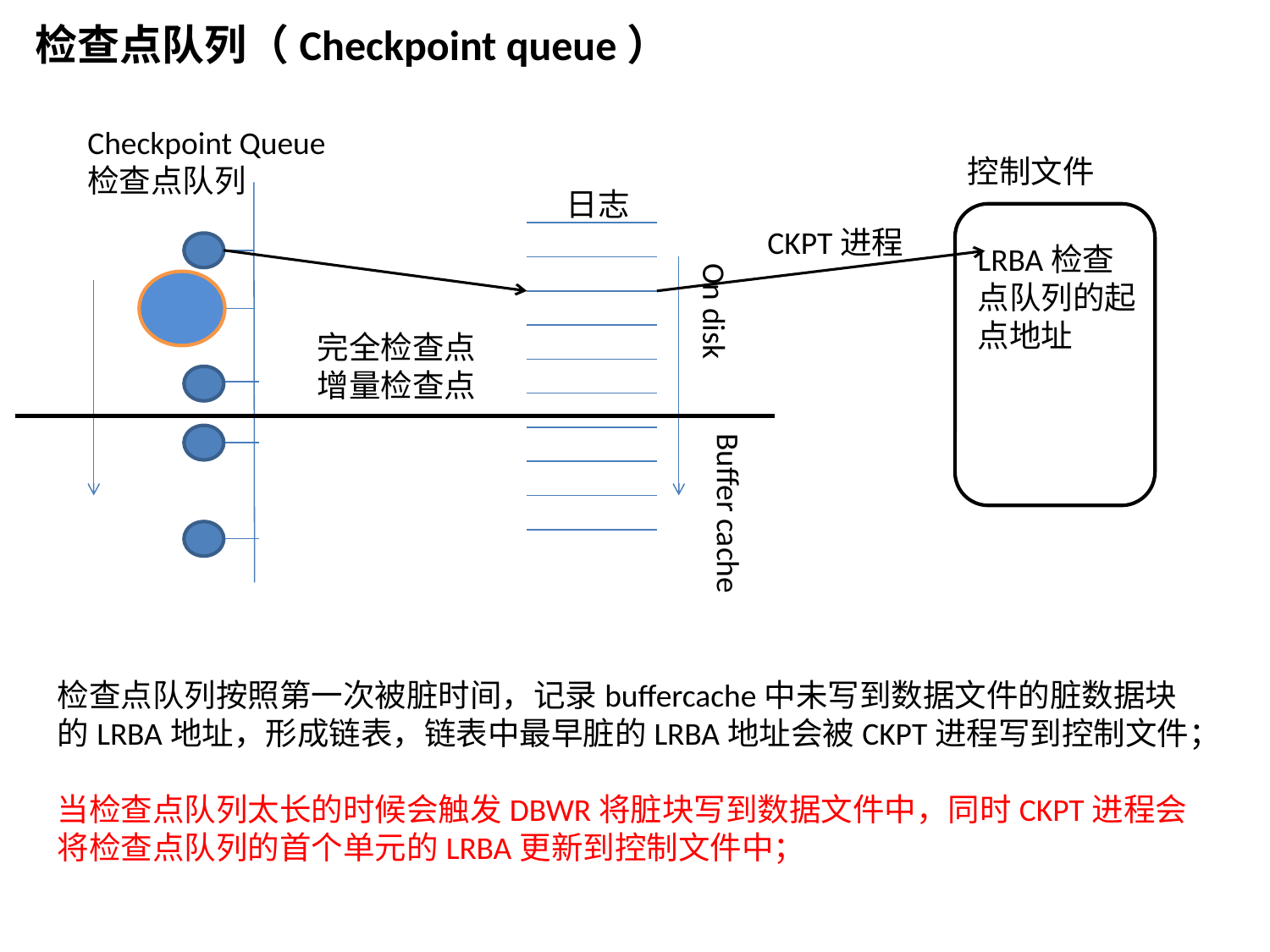

检查点队列（Checkpoint queue）
Checkpoint Queue检查点队列
控制文件
日志

CKPT进程
LRBA检查点队列的起点地址
On disk
完全检查点
增量检查点

Buffer cache
检查点队列按照第一次被脏时间，记录buffercache中未写到数据文件的脏数据块的LRBA地址，形成链表，链表中最早脏的LRBA地址会被CKPT进程写到控制文件；

当检查点队列太长的时候会触发DBWR将脏块写到数据文件中，同时CKPT进程会将检查点队列的首个单元的LRBA更新到控制文件中；